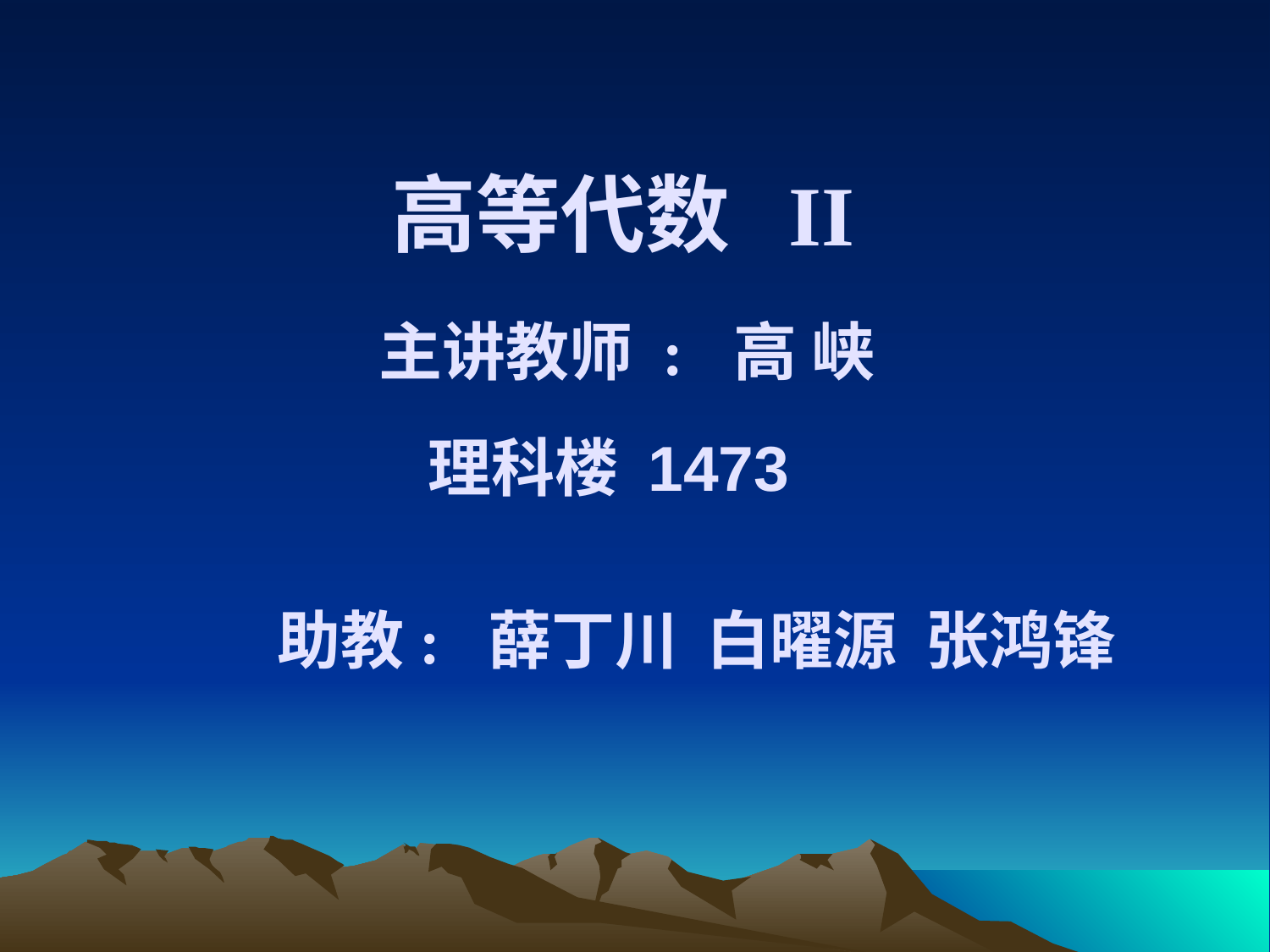

# 高等代数  II 主讲教师 :  高 峡 理科楼 1473
  助教:  薛丁川  白曜源  张鸿锋